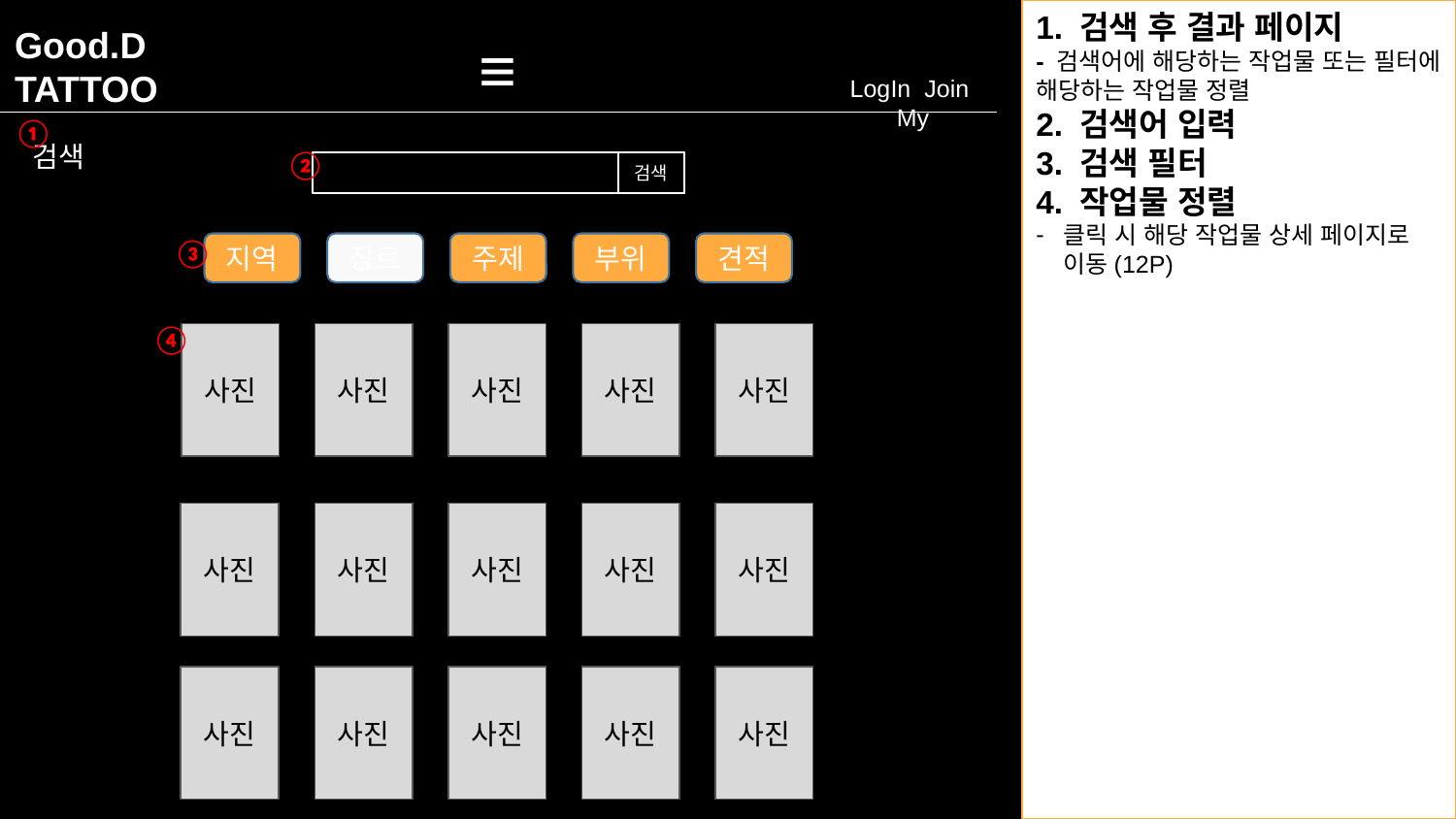

1. 검색 후 결과 페이지
- 검색어에 해당하는 작업물 또는 필터에 해당하는 작업물 정렬
2. 검색어 입력
3. 검색 필터
4. 작업물 정렬
클릭 시 해당 작업물 상세 페이지로 이동(12P)
Good.D
TATTOO
≡
LogIn  Join  My
①
검색
②

검색
③
지역
장르
주제
부위
견적
④
사진
사진
사진
사진
사진
사진
사진
사진
사진
사진

사진
사진
사진
사진
사진